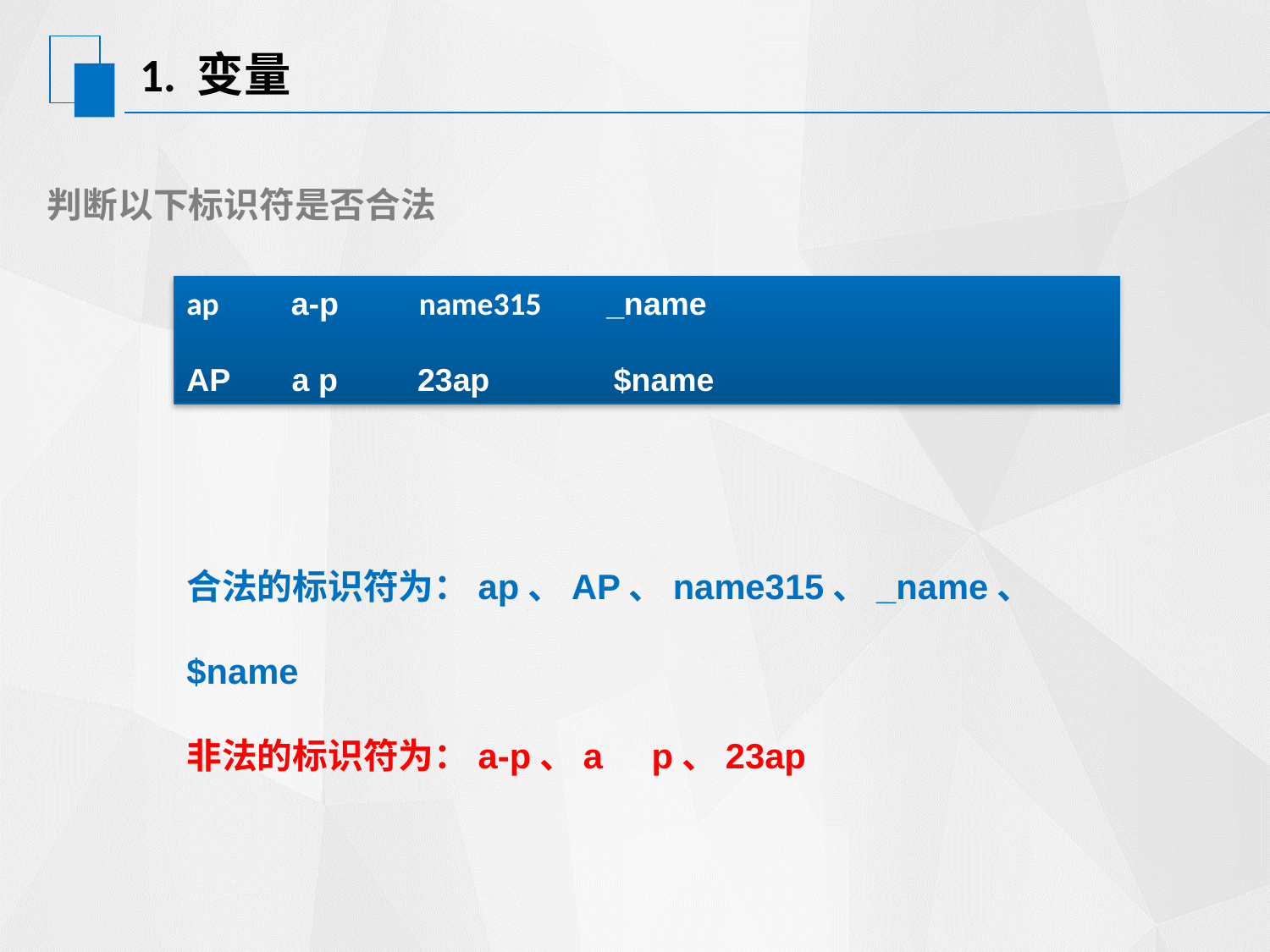

# 1. 变量
判断以下标识符是否合法
ap          a-p         name315         _name

AP       a p         23ap              $name
合法的标识符为：ap、AP、name315、_name、$name
非法的标识符为：a-p、a     p、23ap